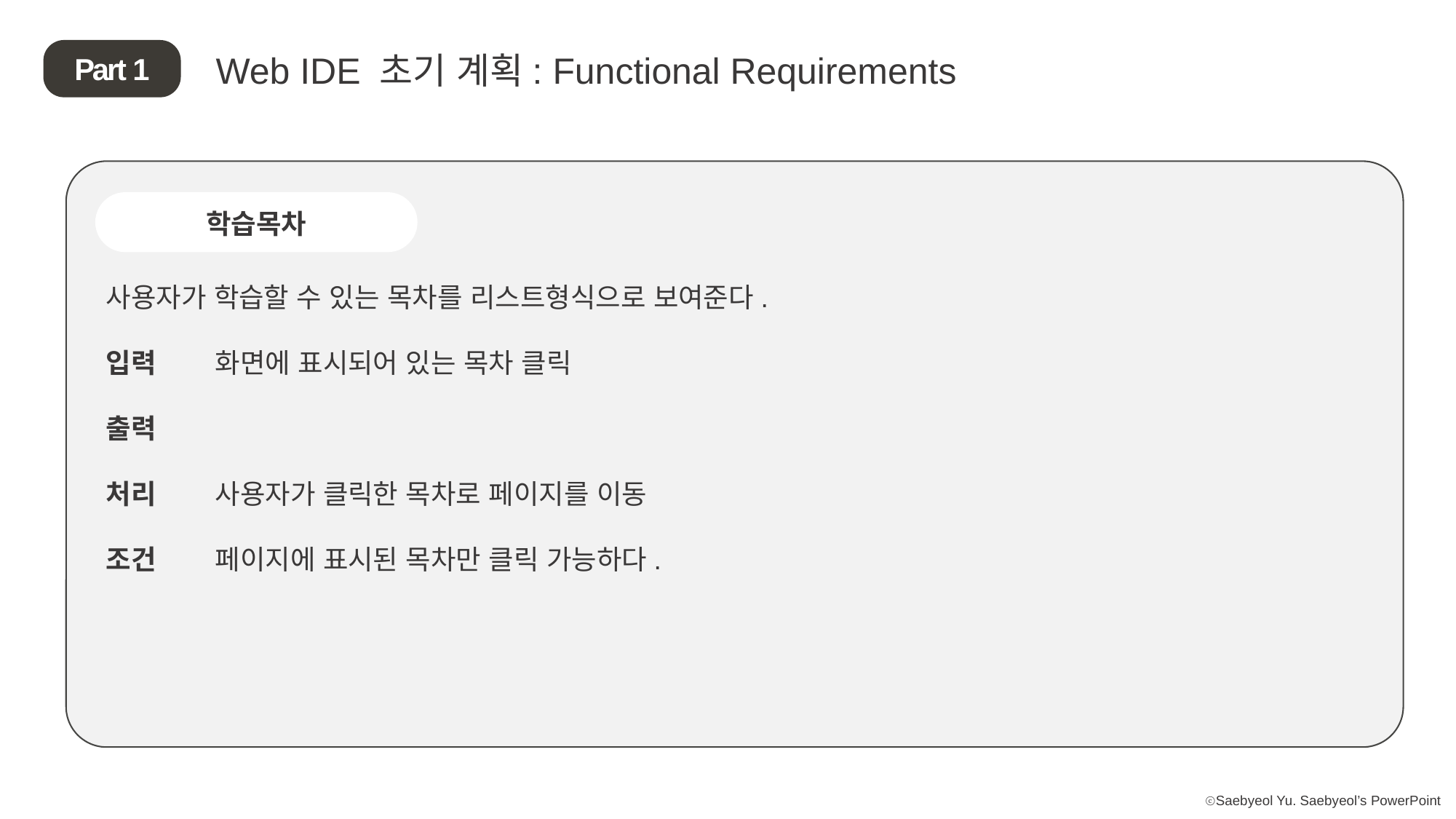

Web IDE 초기 계획: Functional Requirements
Part 1

학습목차
사용자가 학습할 수 있는 목차를 리스트형식으로 보여준다.

입력 	화면에 표시되어 있는 목차 클릭

출력

처리	사용자가 클릭한 목차로 페이지를 이동

조건	페이지에 표시된 목차만 클릭 가능하다.